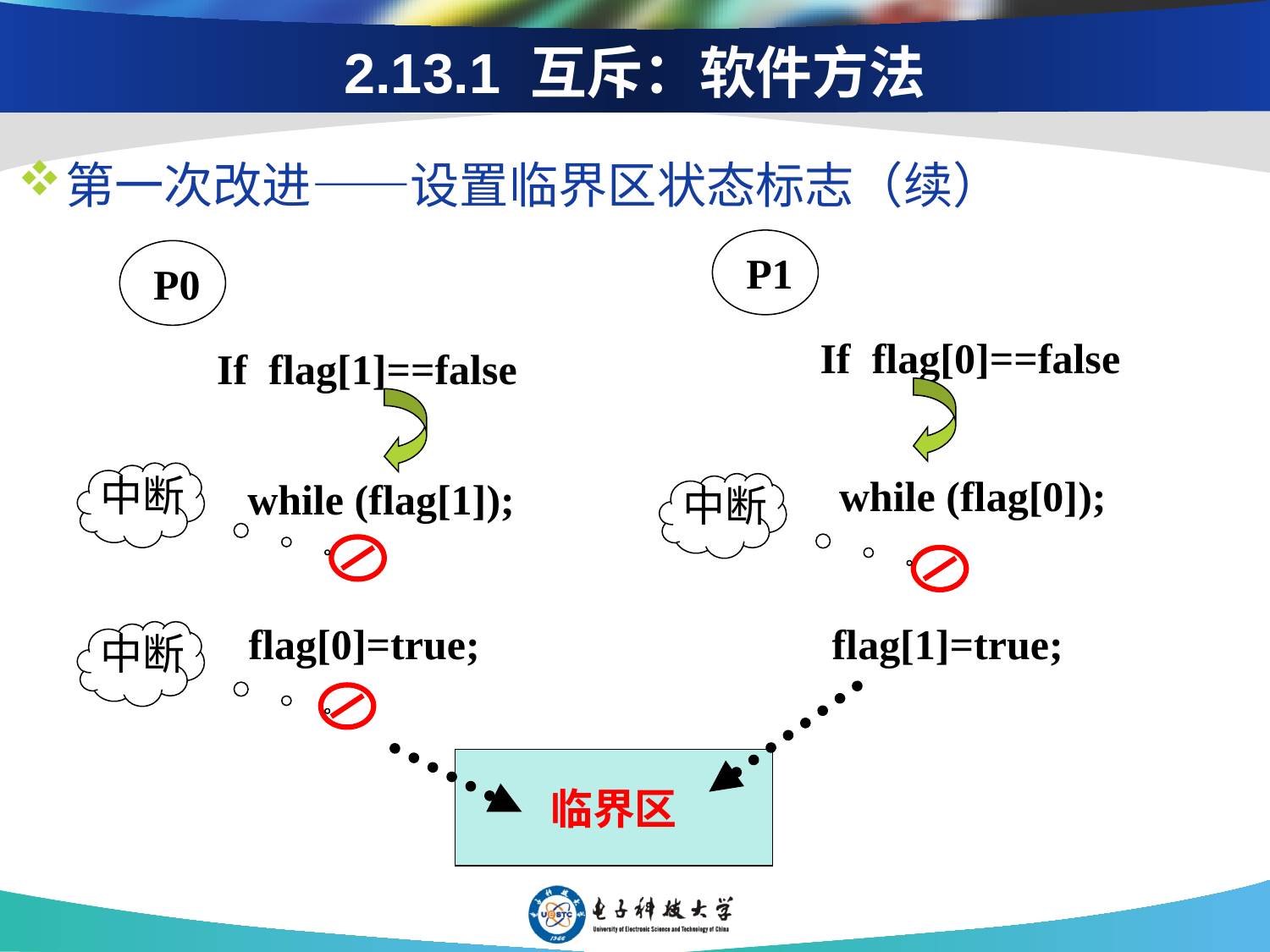

# 2.13.1 互斥：软件方法
第一次改进——设置临界区状态标志（续）

P1

P0
If  flag[0]==false
If  flag[1]==false

中断

while (flag[0]);
while (flag[1]);

中断

flag[0]=true;
flag[1]=true;

中断

临界区